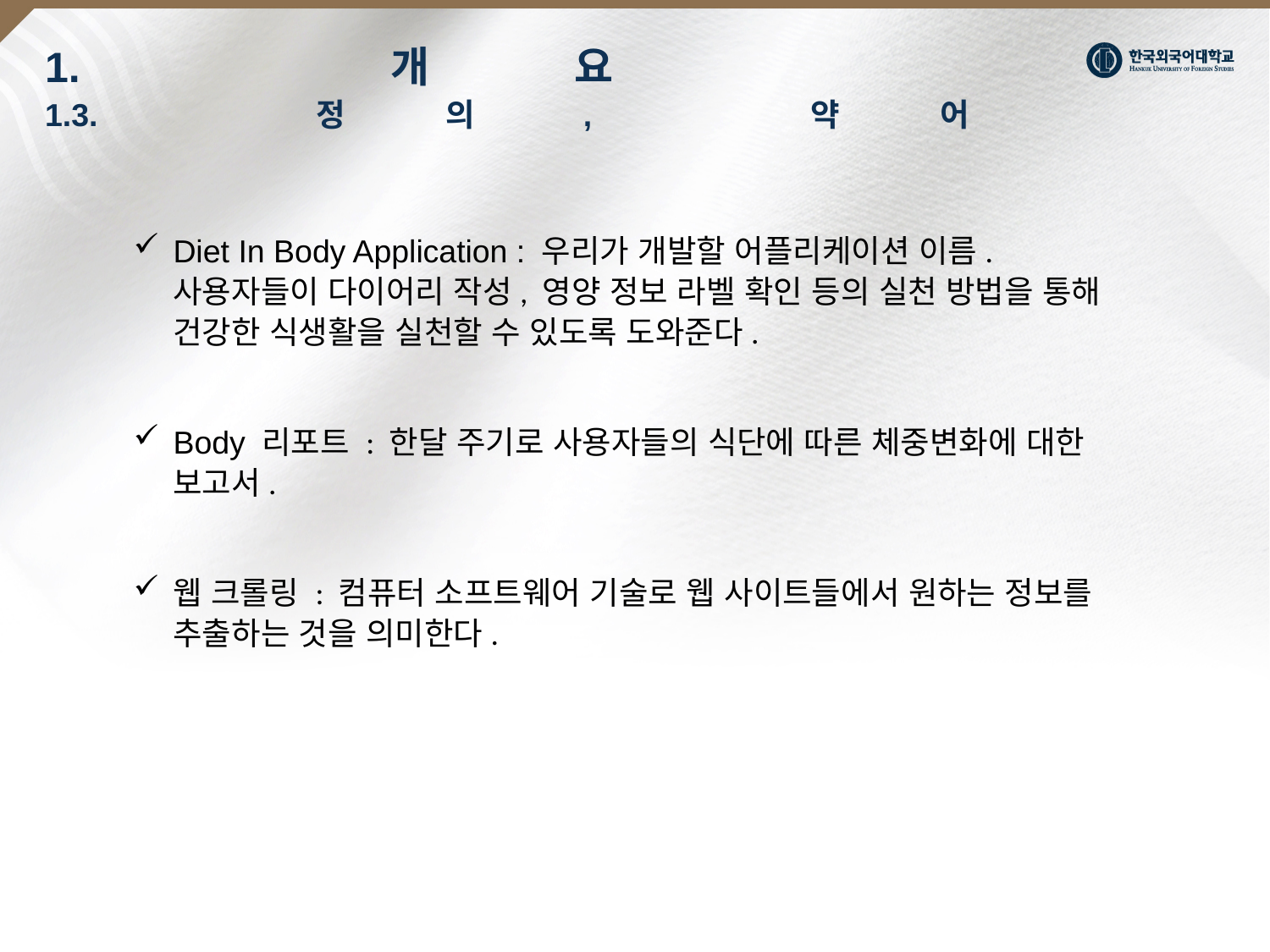

# 1. 개요 1.3. 정의, 약어
Diet In Body Application : 우리가 개발할 어플리케이션 이름.  사용자들이 다이어리 작성, 영양 정보 라벨 확인 등의 실천 방법을 통해 건강한 식생활을 실천할 수 있도록 도와준다.

Body 리포트 : 한달 주기로 사용자들의 식단에 따른 체중변화에 대한 보고서.

웹 크롤링 : 컴퓨터 소프트웨어 기술로 웹 사이트들에서 원하는 정보를 추출하는 것을 의미한다.